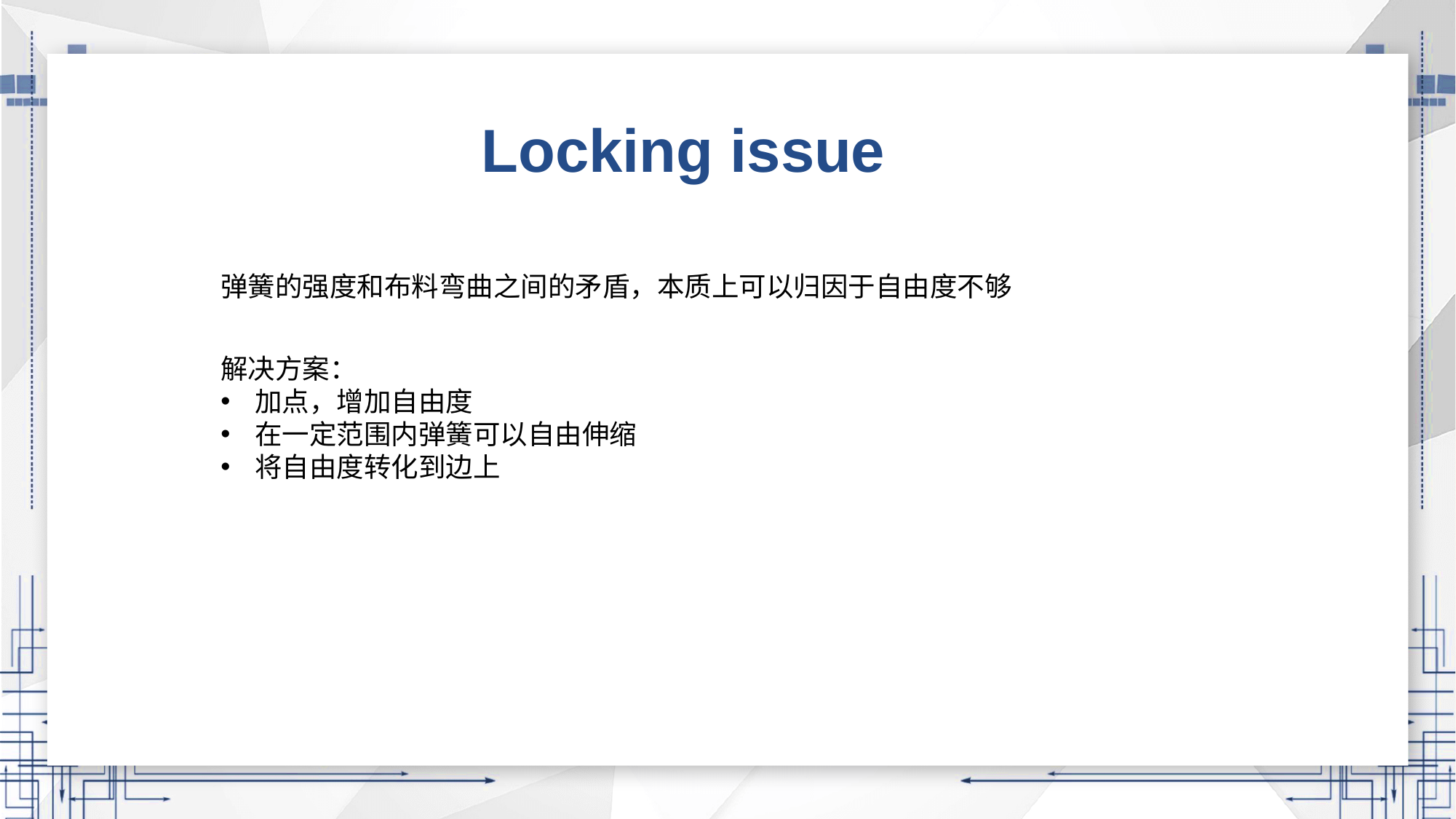

Locking issue
弹簧的强度和布料弯曲之间的矛盾，本质上可以归因于自由度不够
解决方案：
加点，增加自由度
在一定范围内弹簧可以自由伸缩
将自由度转化到边上